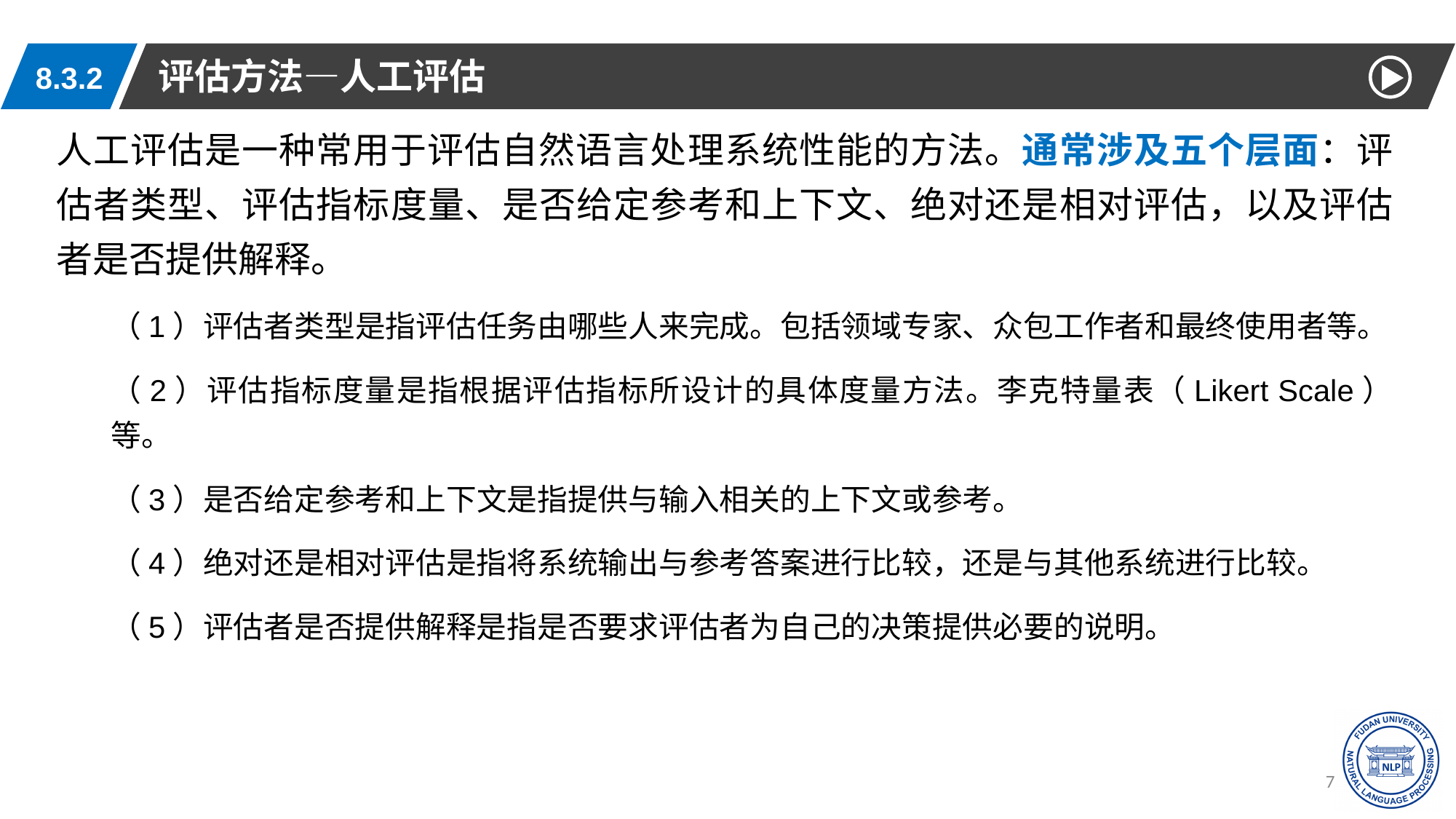

评估方法—人工评估
8.3.2

人工评估是一种常用于评估自然语言处理系统性能的方法。通常涉及五个层面：评估者类型、评估指标度量、是否给定参考和上下文、绝对还是相对评估，以及评估者是否提供解释。
（1）评估者类型是指评估任务由哪些人来完成。包括领域专家、众包工作者和最终使用者等。
（2）评估指标度量是指根据评估指标所设计的具体度量方法。李克特量表（Likert Scale）等。
（3）是否给定参考和上下文是指提供与输入相关的上下文或参考。
（4）绝对还是相对评估是指将系统输出与参考答案进行比较，还是与其他系统进行比较。
（5）评估者是否提供解释是指是否要求评估者为自己的决策提供必要的说明。
76